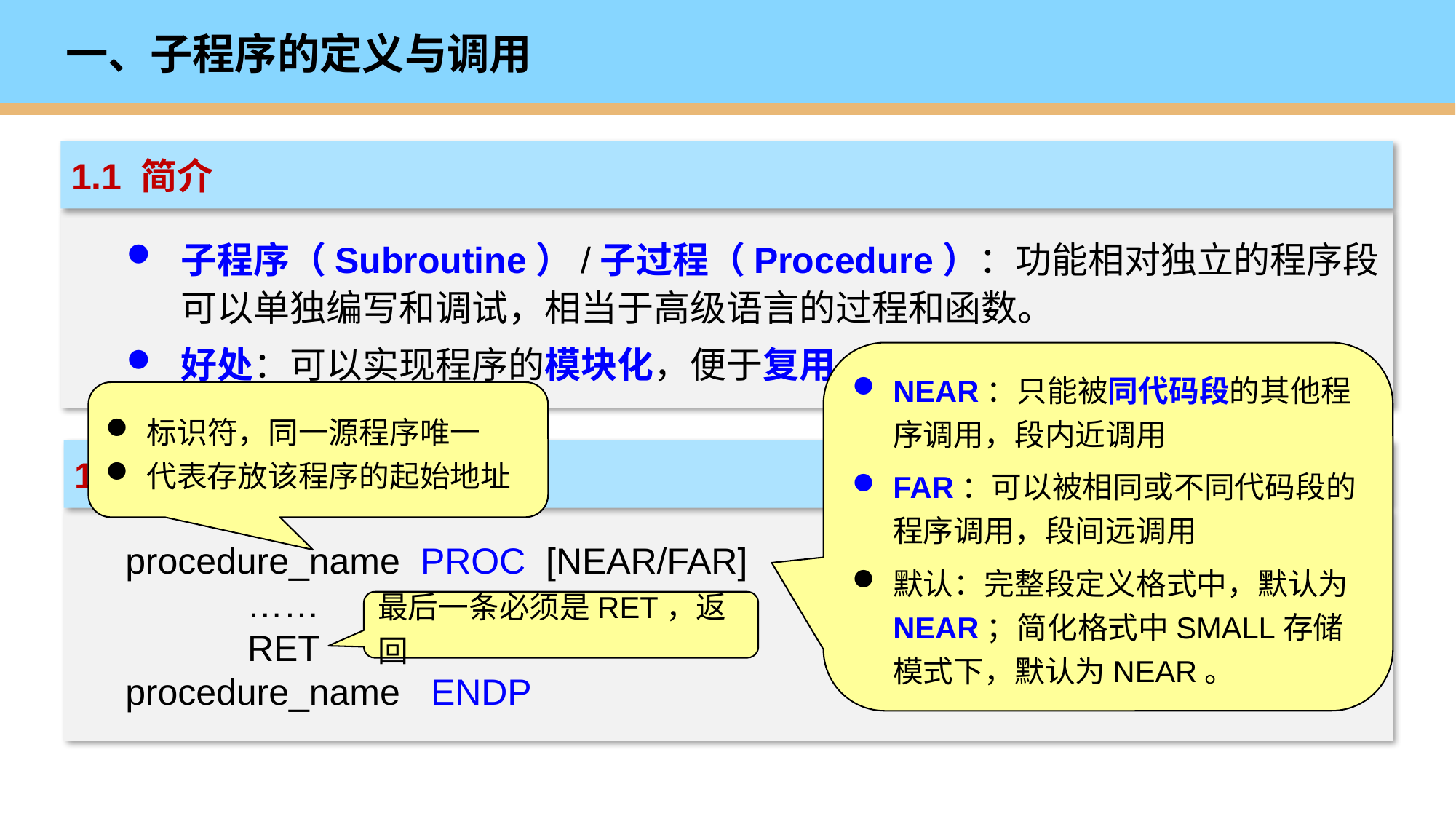

# 一、子程序的定义与调用
1.1 简介
子程序（Subroutine）/子过程（Procedure）：功能相对独立的程序段可以单独编写和调试，相当于高级语言的过程和函数。
好处：可以实现程序的模块化，便于复用，提高编程效率。
NEAR：只能被同代码段的其他程序调用，段内近调用
FAR：可以被相同或不同代码段的程序调用，段间远调用
默认：完整段定义格式中，默认为NEAR；简化格式中SMALL存储模式下，默认为NEAR。
标识符，同一源程序唯一
代表存放该程序的起始地址
1.2 子程序的定义
     procedure_name  PROC  [NEAR/FAR]
                 ……
                 RET
     procedure_name   ENDP
最后一条必须是RET，返回
162